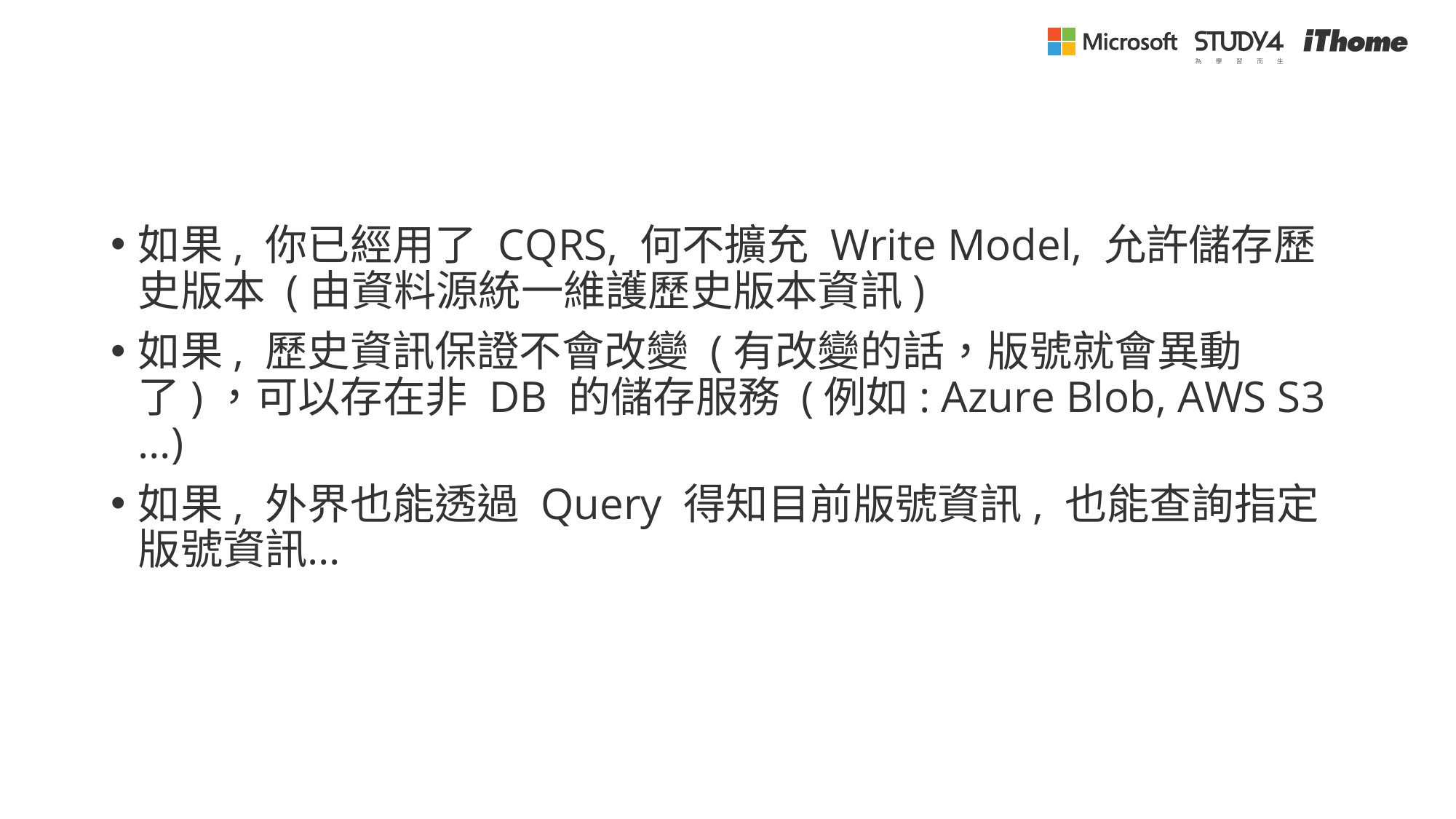

#
如果, 你已經用了 CQRS, 何不擴充 Write Model, 允許儲存歷史版本 (由資料源統一維護歷史版本資訊)
如果, 歷史資訊保證不會改變 (有改變的話，版號就會異動了)，可以存在非 DB 的儲存服務 (例如: Azure Blob, AWS S3 …)
如果, 外界也能透過 Query 得知目前版號資訊, 也能查詢指定版號資訊…